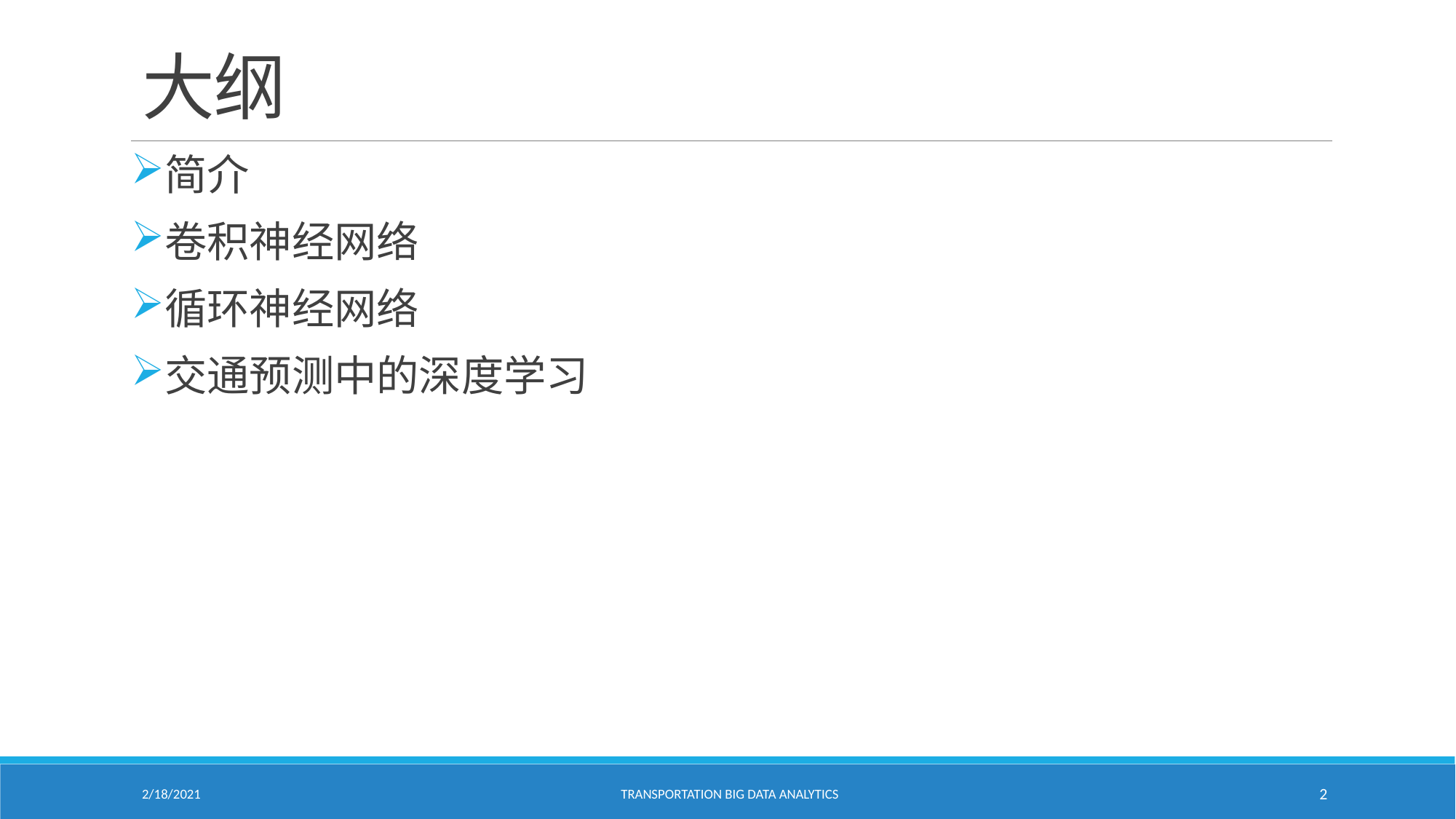

# 大纲
简介
卷积神经网络
循环神经网络
交通预测中的深度学习
2/18/2021
Transportation Big Data Analytics
2